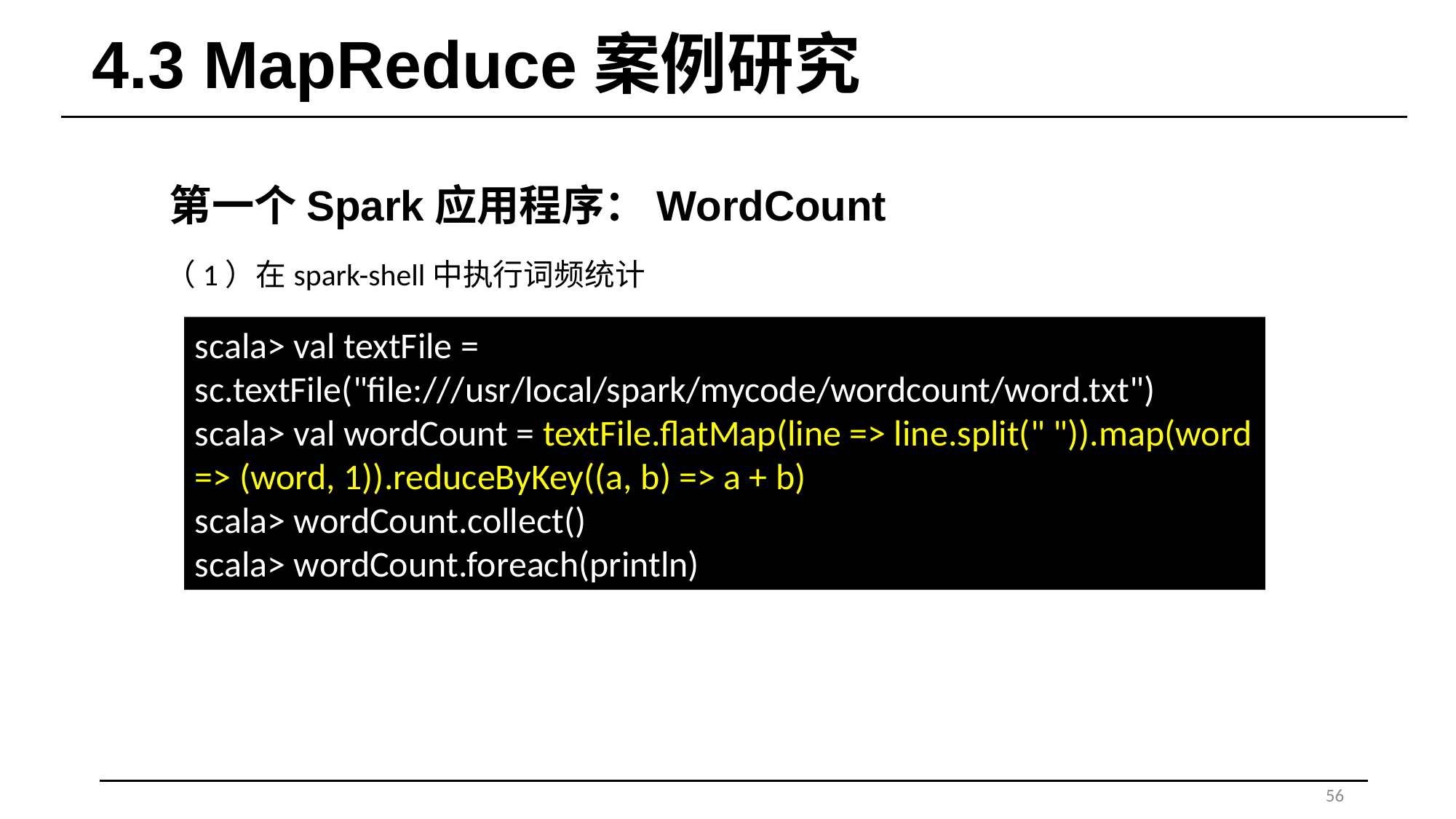

# 4.3 MapReduce案例研究
第一个Spark应用程序：WordCount
（1）在spark-shell中执行词频统计
scala> val textFile = sc.textFile("file:///usr/local/spark/mycode/wordcount/word.txt")
scala> val wordCount = textFile.flatMap(line => line.split(" ")).map(word => (word, 1)).reduceByKey((a, b) => a + b)
scala> wordCount.collect()
scala> wordCount.foreach(println)
56